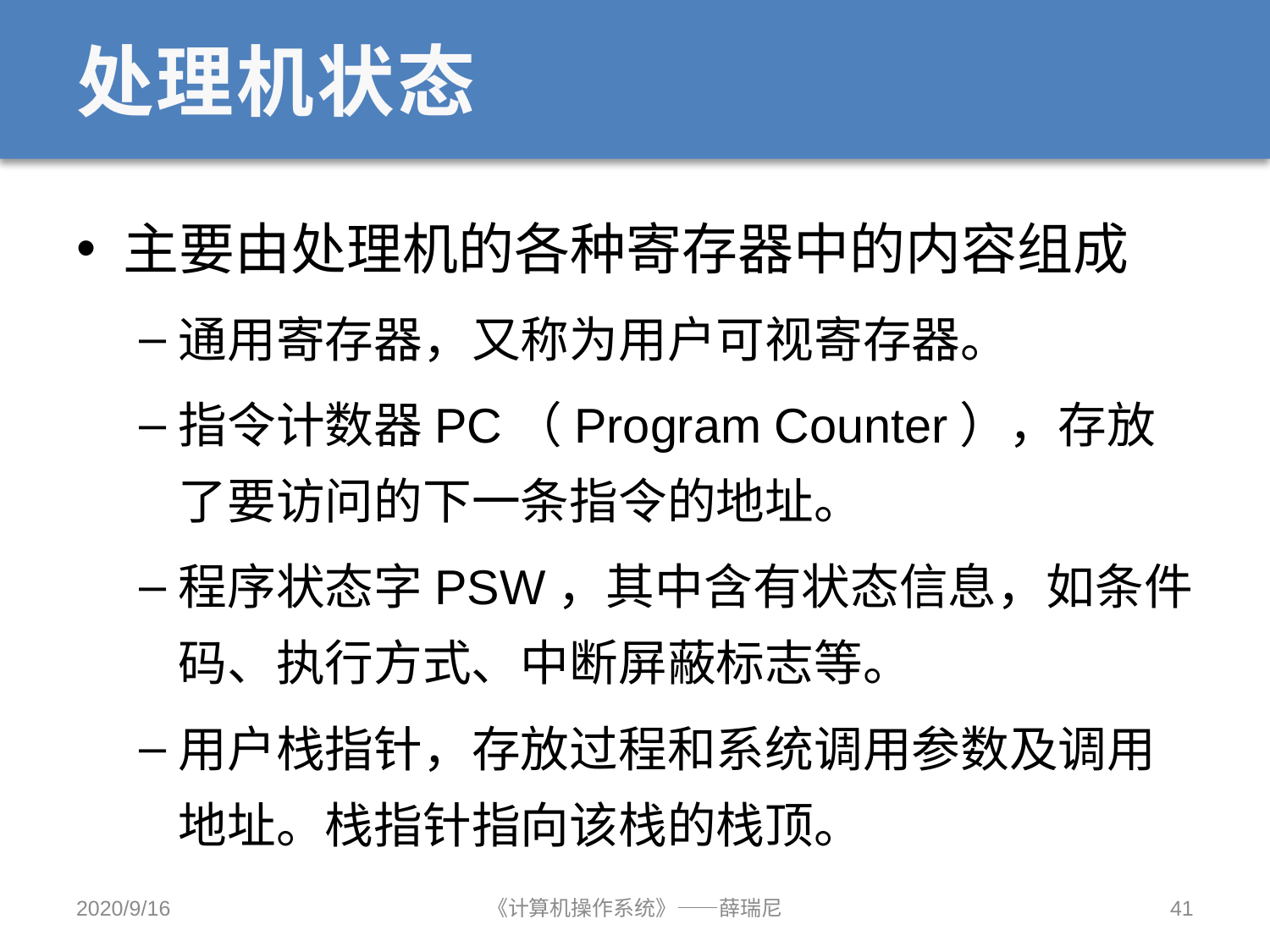

# 处理机状态
主要由处理机的各种寄存器中的内容组成
通用寄存器，又称为用户可视寄存器。
指令计数器PC（Program Counter），存放了要访问的下一条指令的地址。
程序状态字PSW，其中含有状态信息，如条件码、执行方式、中断屏蔽标志等。
用户栈指针，存放过程和系统调用参数及调用地址。栈指针指向该栈的栈顶。
2020/9/16
《计算机操作系统》——薛瑞尼
41